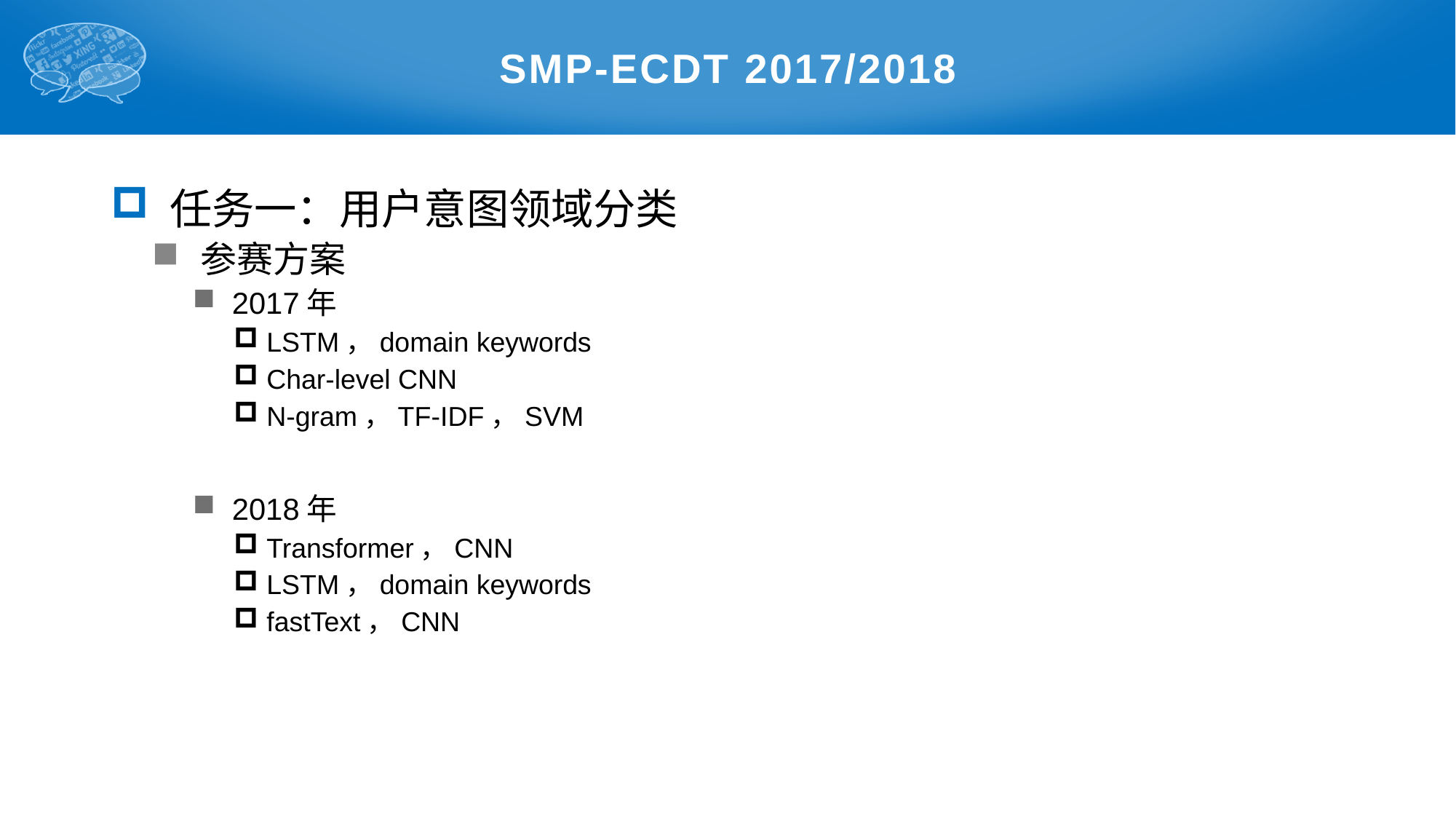

# SMP-ECDT 2017/2018
 任务一：用户意图领域分类
 参赛方案
 2017年
 LSTM，domain keywords
 Char-level CNN
 N-gram，TF-IDF，SVM

 2018年
 Transformer，CNN
 LSTM，domain keywords
 fastText，CNN